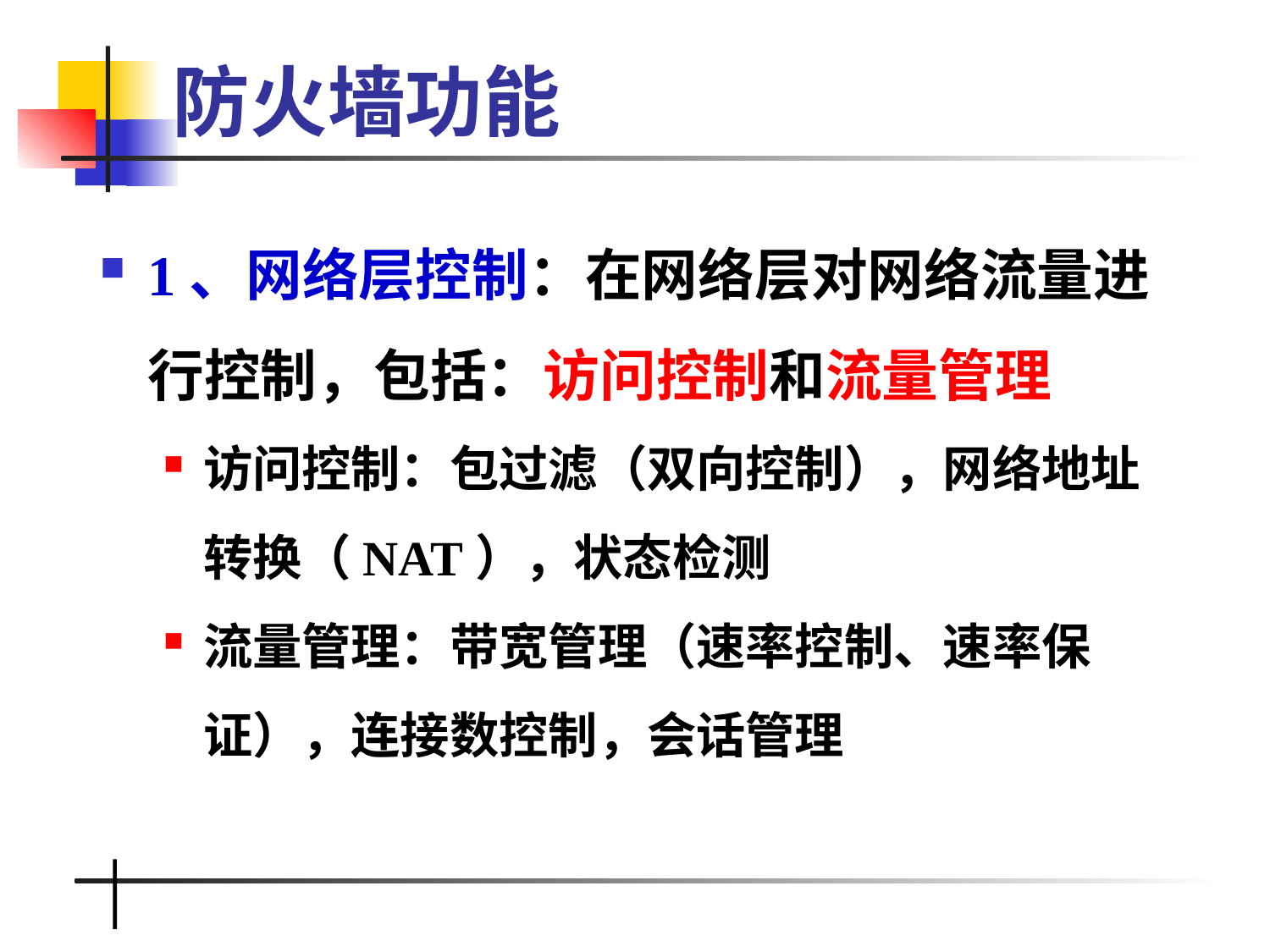

# 防火墙功能
1、网络层控制：在网络层对网络流量进行控制，包括：访问控制和流量管理
访问控制：包过滤（双向控制），网络地址转换（NAT），状态检测
流量管理：带宽管理（速率控制、速率保证），连接数控制，会话管理